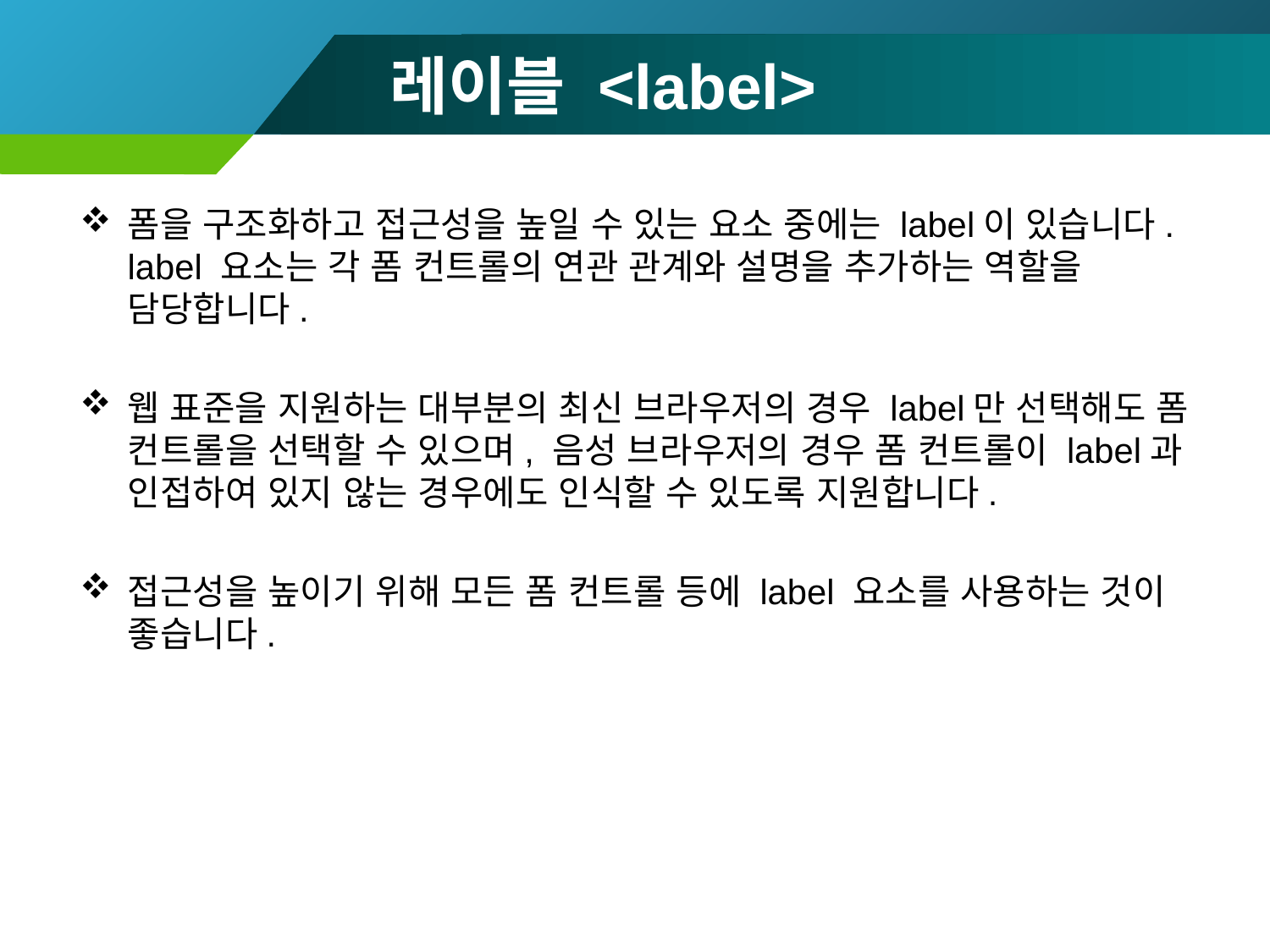

# 레이블 <label>
폼을 구조화하고 접근성을 높일 수 있는 요소 중에는 label이 있습니다. label 요소는 각 폼 컨트롤의 연관 관계와 설명을 추가하는 역할을 담당합니다.

웹 표준을 지원하는 대부분의 최신 브라우저의 경우 label만 선택해도 폼 컨트롤을 선택할 수 있으며, 음성 브라우저의 경우 폼 컨트롤이 label과 인접하여 있지 않는 경우에도 인식할 수 있도록 지원합니다.

접근성을 높이기 위해 모든 폼 컨트롤 등에 label 요소를 사용하는 것이 좋습니다.